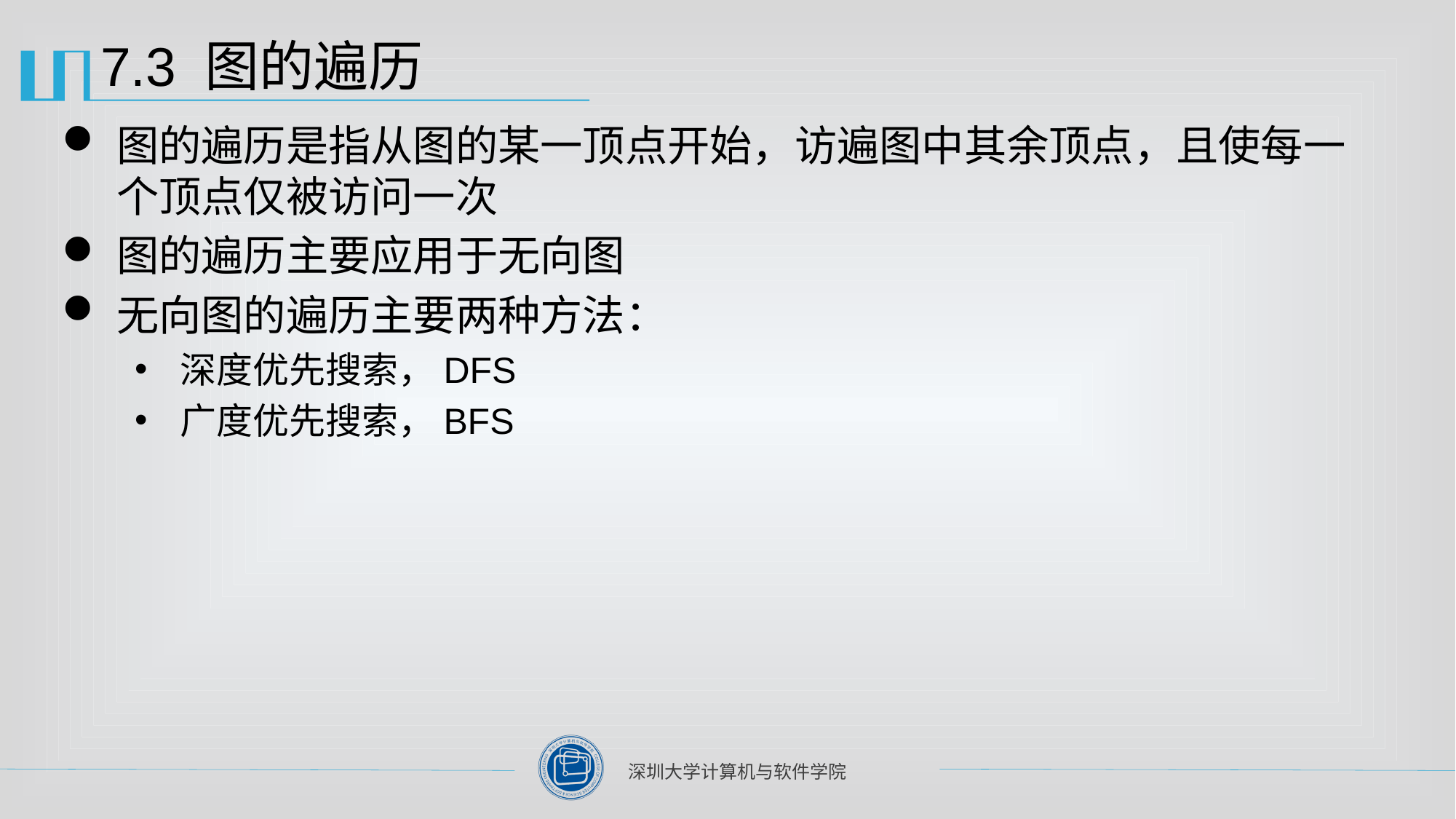

# 7.3 图的遍历
图的遍历是指从图的某一顶点开始，访遍图中其余顶点，且使每一个顶点仅被访问一次
图的遍历主要应用于无向图
无向图的遍历主要两种方法：
深度优先搜索，DFS
广度优先搜索，BFS

52